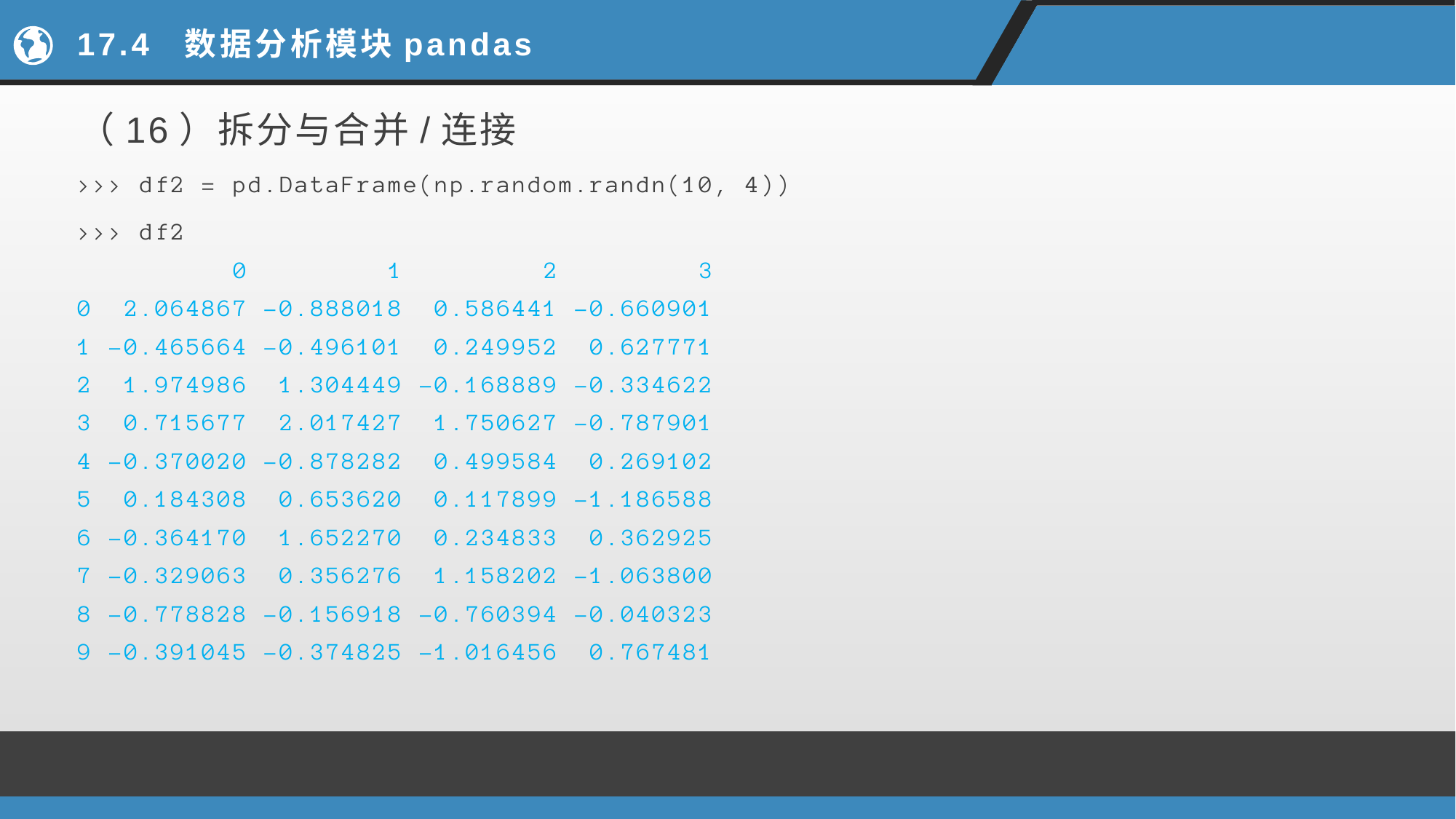

# 17.4  数据分析模块pandas

（16）拆分与合并/连接
>>> df2 = pd.DataFrame(np.random.randn(10, 4))
>>> df2
          0         1         2         3
0  2.064867 -0.888018  0.586441 -0.660901
1 -0.465664 -0.496101  0.249952  0.627771
2  1.974986  1.304449 -0.168889 -0.334622
3  0.715677  2.017427  1.750627 -0.787901
4 -0.370020 -0.878282  0.499584  0.269102
5  0.184308  0.653620  0.117899 -1.186588
6 -0.364170  1.652270  0.234833  0.362925
7 -0.329063  0.356276  1.158202 -1.063800
8 -0.778828 -0.156918 -0.760394 -0.040323
9 -0.391045 -0.374825 -1.016456  0.767481